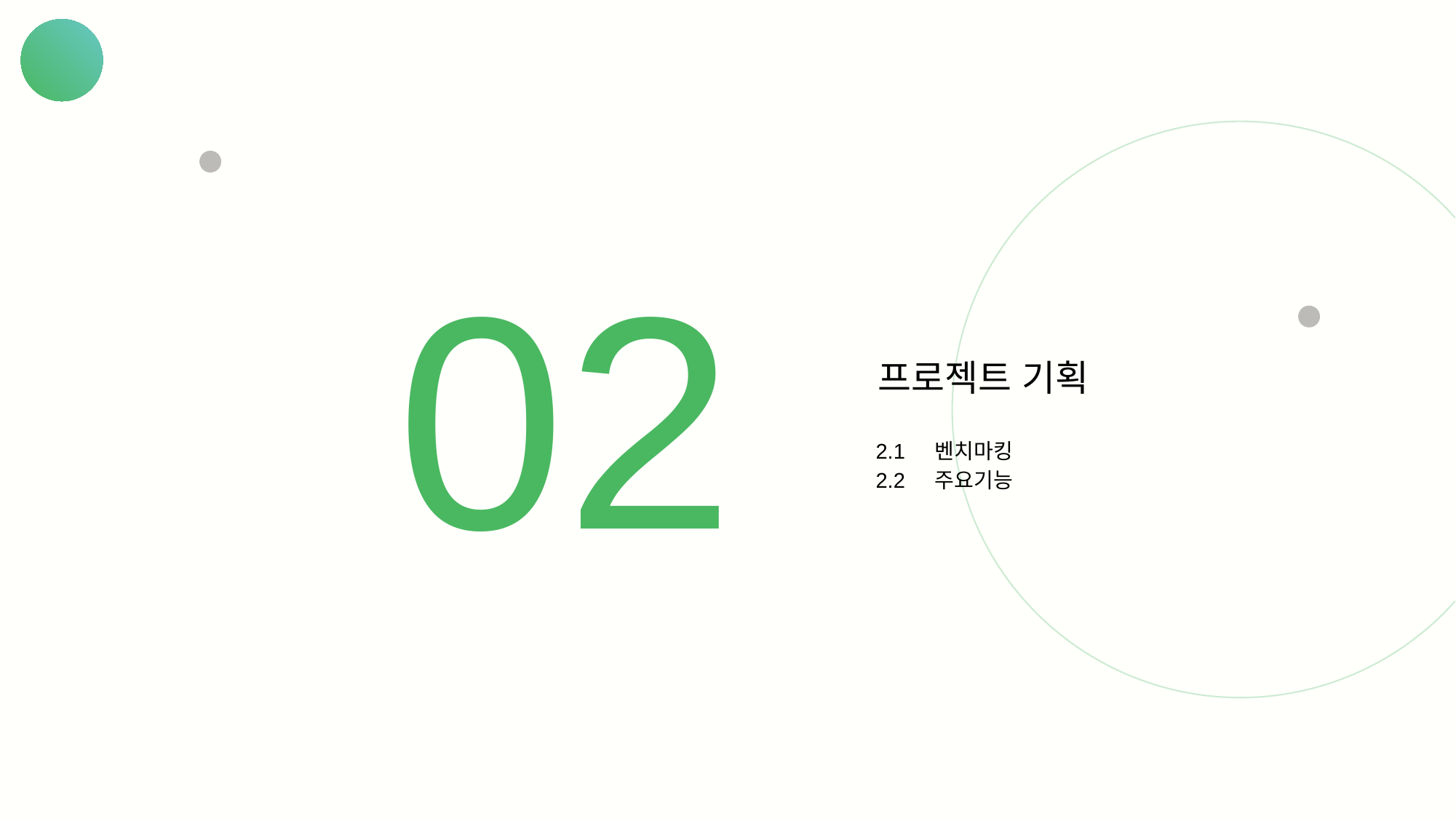

02

프로젝트 기획
2.1    벤치마킹
2.2    주요기능